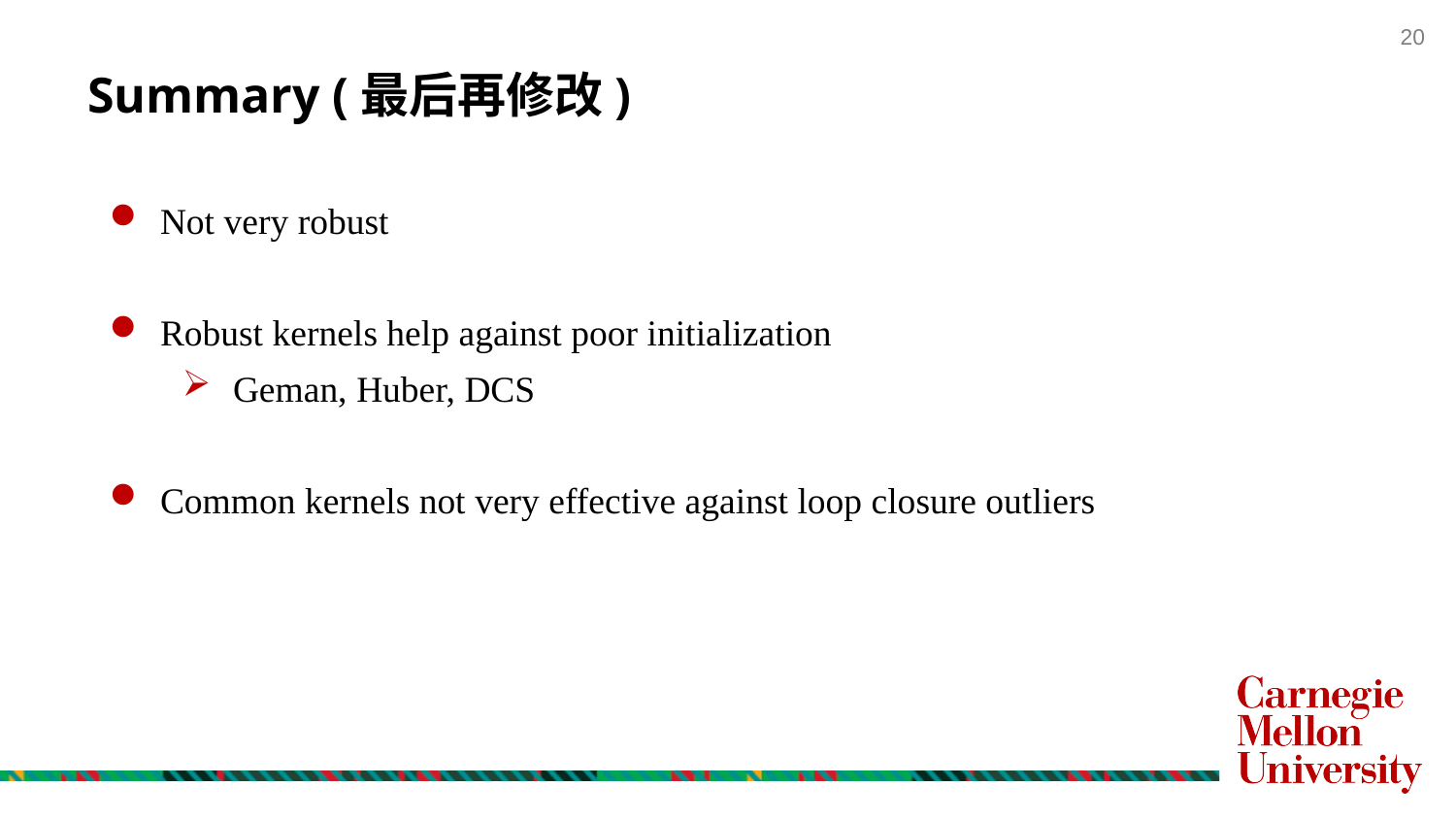

# Summary (最后再修改)
Not very robust

Robust kernels help against poor initialization
Geman, Huber, DCS

Common kernels not very effective against loop closure outliers